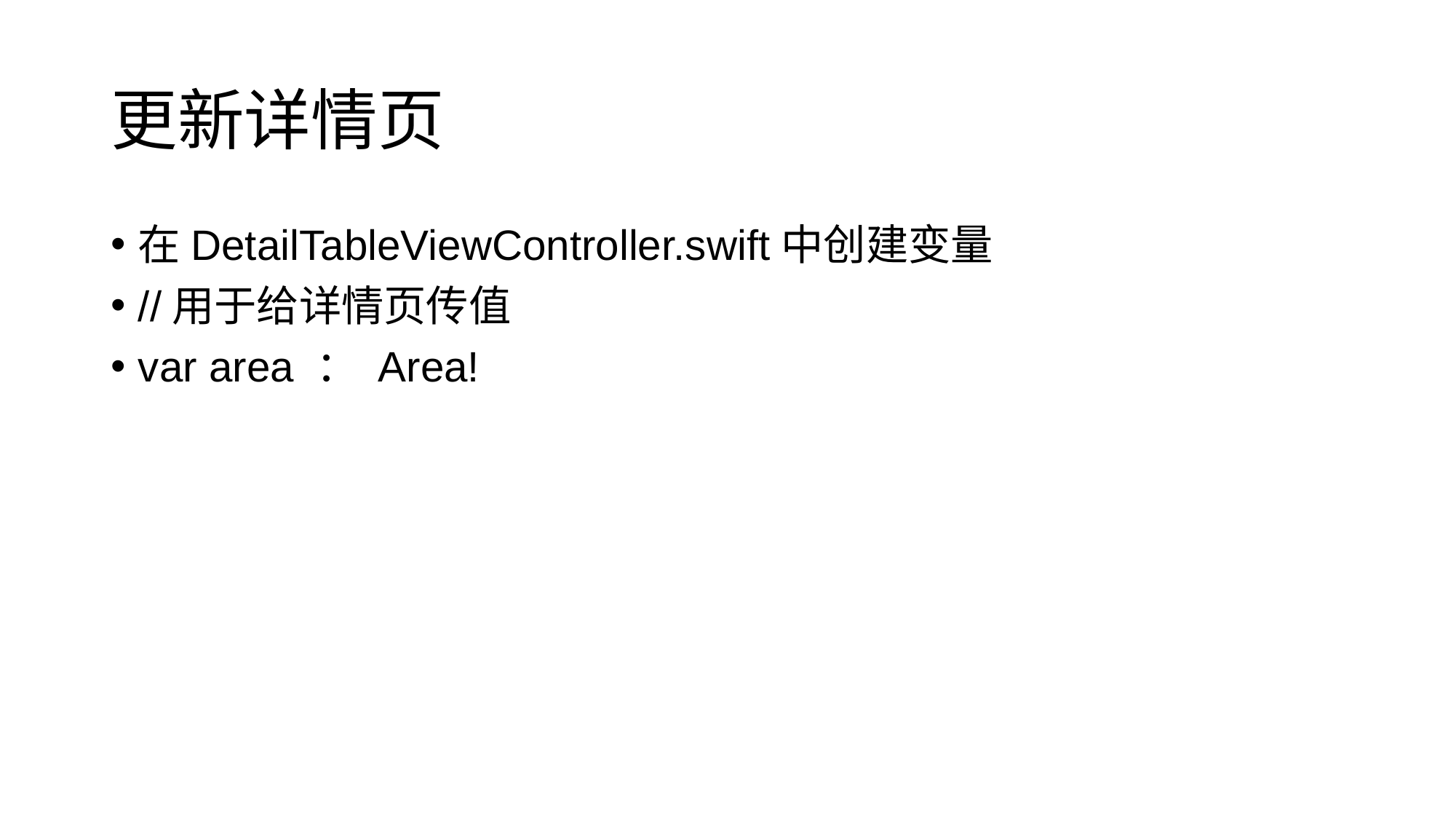

# 更新详情页
在DetailTableViewController.swift中创建变量
//用于给详情页传值
var area ： Area!